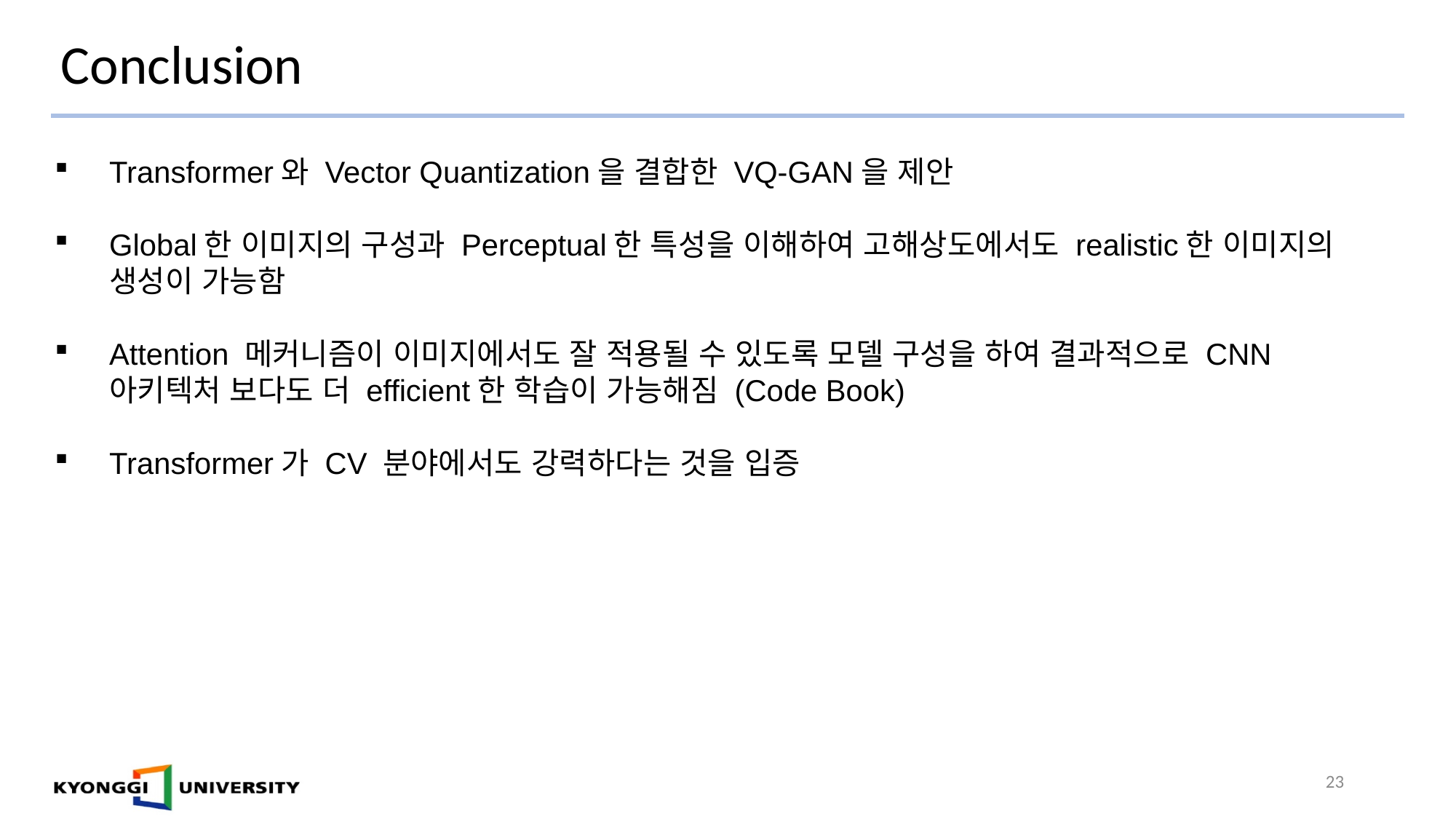

# Conclusion
Transformer와 Vector Quantization을 결합한 VQ-GAN을 제안

Global한 이미지의 구성과 Perceptual한 특성을 이해하여 고해상도에서도 realistic한 이미지의 생성이 가능함

Attention 메커니즘이 이미지에서도 잘 적용될 수 있도록 모델 구성을 하여 결과적으로 CNN 아키텍처 보다도 더 efficient한 학습이 가능해짐 (Code Book)

Transformer가 CV 분야에서도 강력하다는 것을 입증
23